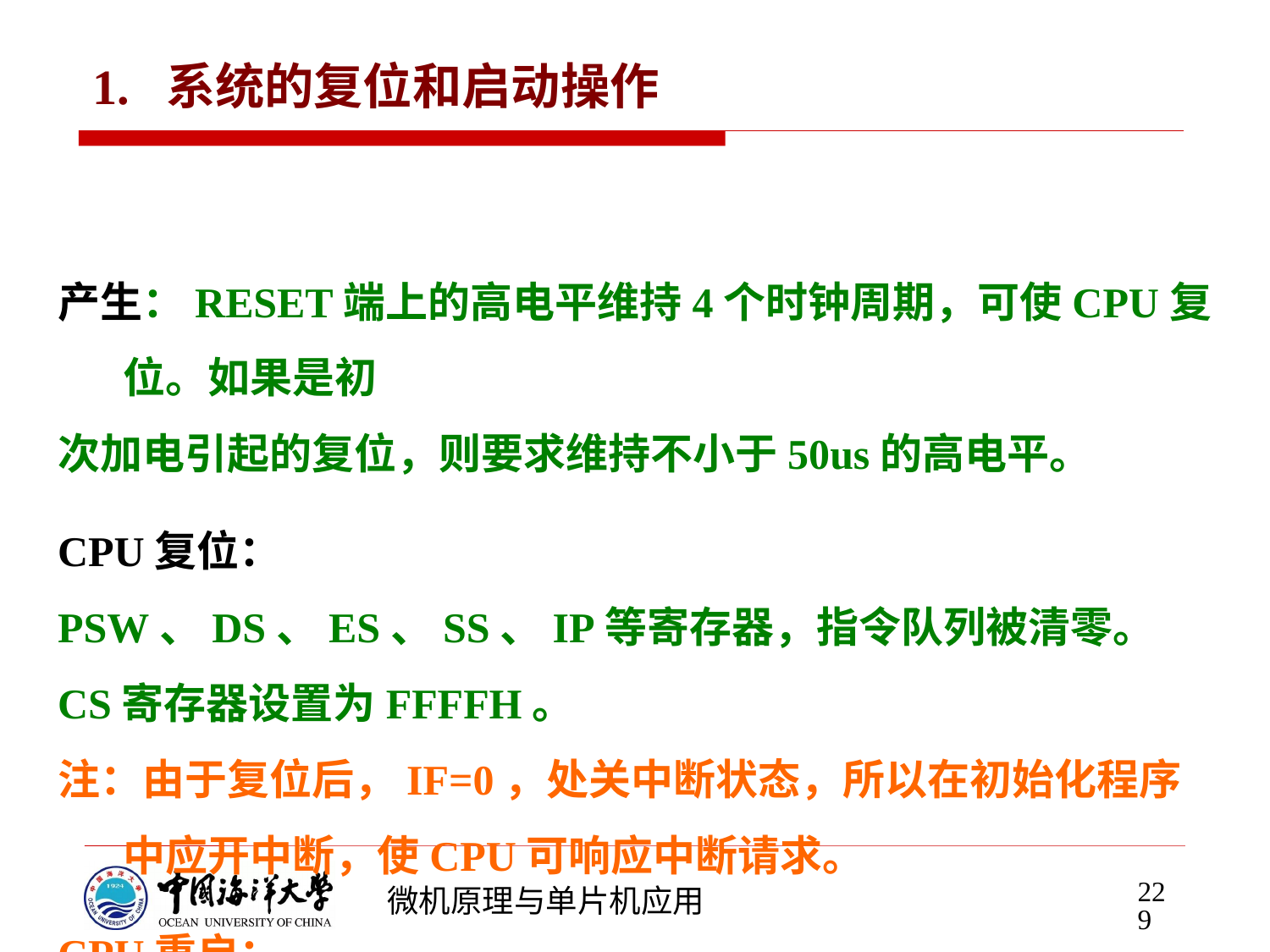

# 1.  系统的复位和启动操作
产生：RESET端上的高电平维持4个时钟周期，可使CPU复位。如果是初
次加电引起的复位，则要求维持不小于50us的高电平。
CPU复位：
PSW、DS、ES、SS、IP等寄存器，指令队列被清零。
CS寄存器设置为FFFFH。
注：由于复位后，IF=0，处关中断状态，所以在初始化程序中应开中断，使CPU可响应中断请求。
CPU重启：
       复位信号RESET从高电平到低电平的跳变会触发CPU内部的复位逻辑
电路，当RESET由高电平变低电平7个机器周期后，CPU开始从FFFF0处执
行程序。

229